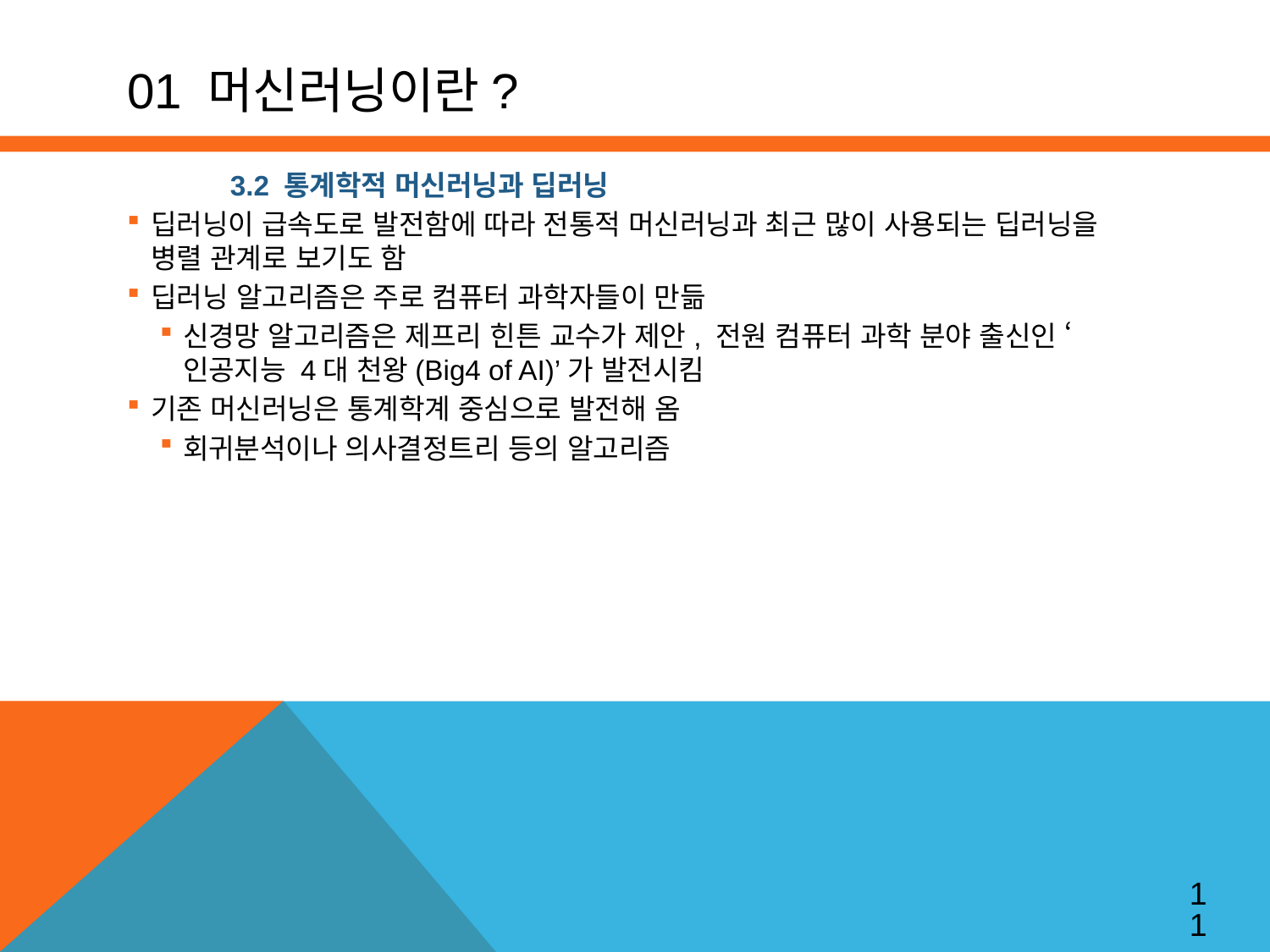

# 01 머신러닝이란?
3.2 통계학적 머신러닝과 딥러닝
딥러닝이 급속도로 발전함에 따라 전통적 머신러닝과 최근 많이 사용되는 딥러닝을 병렬 관계로 보기도 함
딥러닝 알고리즘은 주로 컴퓨터 과학자들이 만듦
신경망 알고리즘은 제프리 힌튼 교수가 제안, 전원 컴퓨터 과학 분야 출신인 ‘인공지능 4대 천왕(Big4 of AI)’가 발전시킴
기존 머신러닝은 통계학계 중심으로 발전해 옴
회귀분석이나 의사결정트리 등의 알고리즘
11